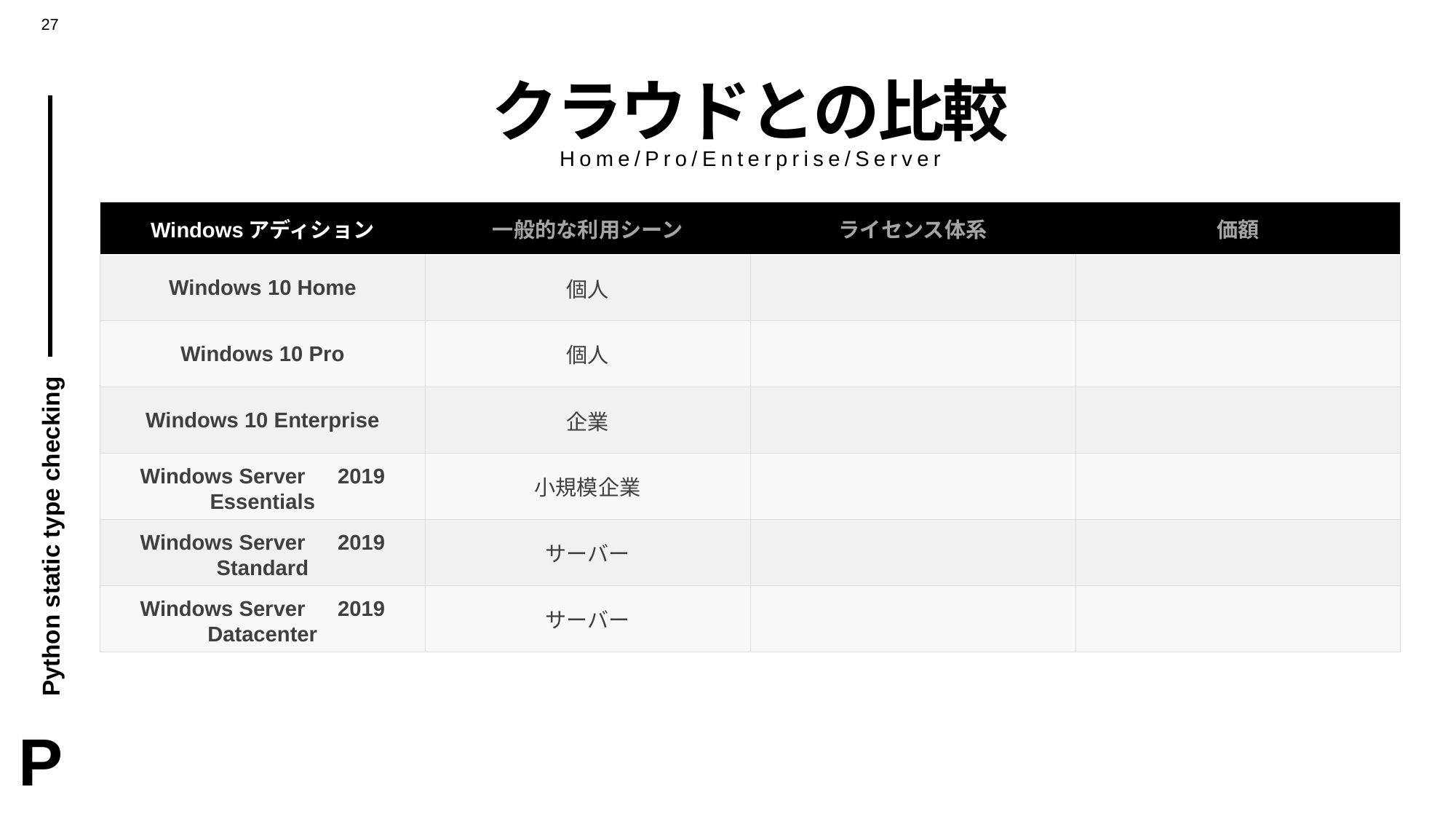

# クラウドとの比較
Home/Pro/Enterprise/Server
| Windowsアディション | 一般的な利用シーン | ライセンス体系 | 価額 |
| --- | --- | --- | --- |
| Windows 10 Home | 個人 |  |  |
| Windows 10 Pro | 個人 |  |  |
| Windows 10 Enterprise | 企業 |  |  |
| Windows Server　2019 Essentials | 小規模企業 |  |  |
| Windows Server　2019 Standard | サーバー |  |  |
| Windows Server　2019 Datacenter | サーバー |  |  |